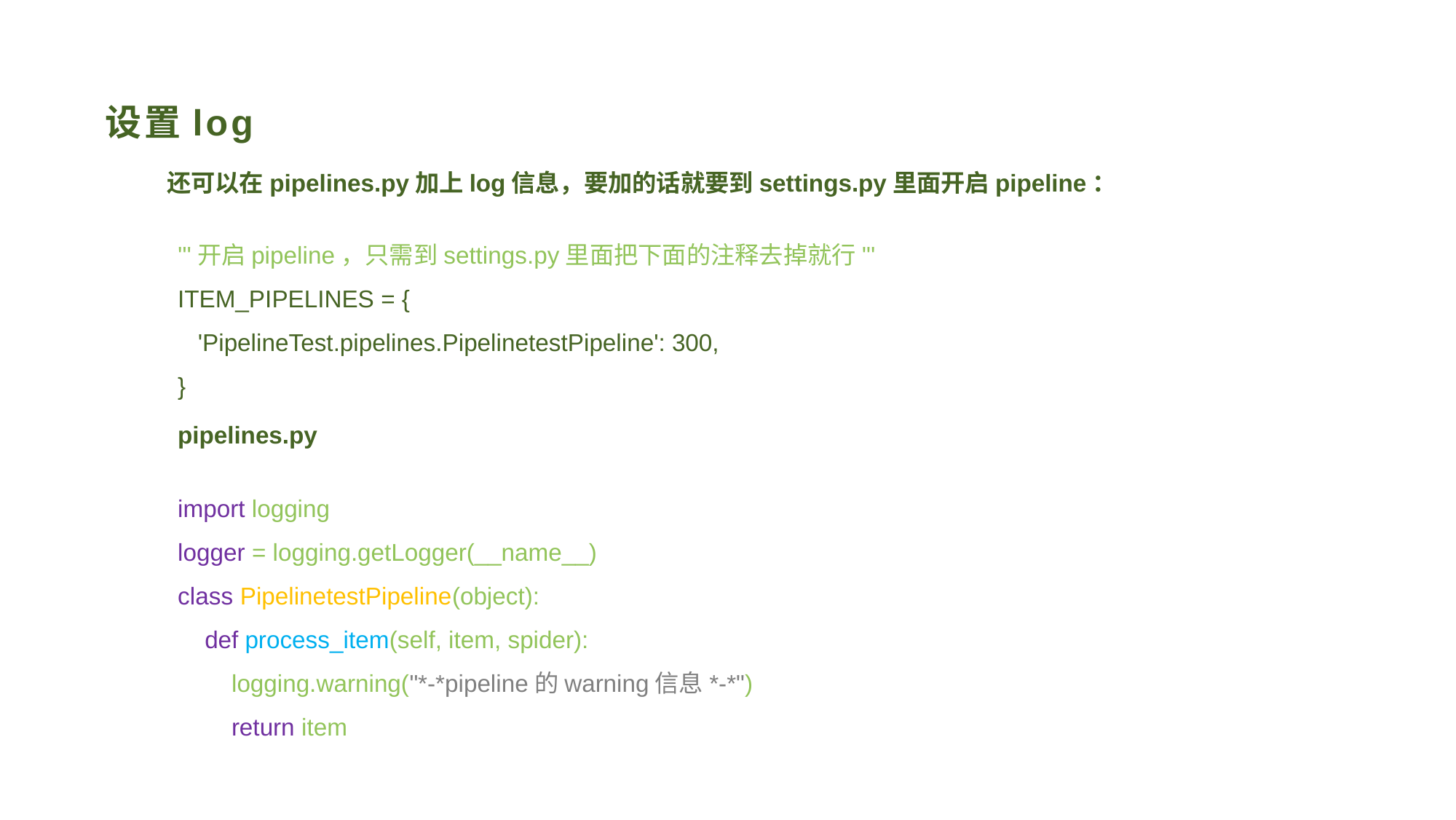

# 设置log
还可以在pipelines.py加上log信息，要加的话就要到settings.py里面开启pipeline：
'''开启pipeline，只需到settings.py里面把下面的注释去掉就行'''
ITEM_PIPELINES = {
   'PipelineTest.pipelines.PipelinetestPipeline': 300,
}
pipelines.py
import logging
logger = logging.getLogger(__name__)
class PipelinetestPipeline(object):
    def process_item(self, item, spider):
        logging.warning("*-*pipeline的warning信息*-*")
        return item